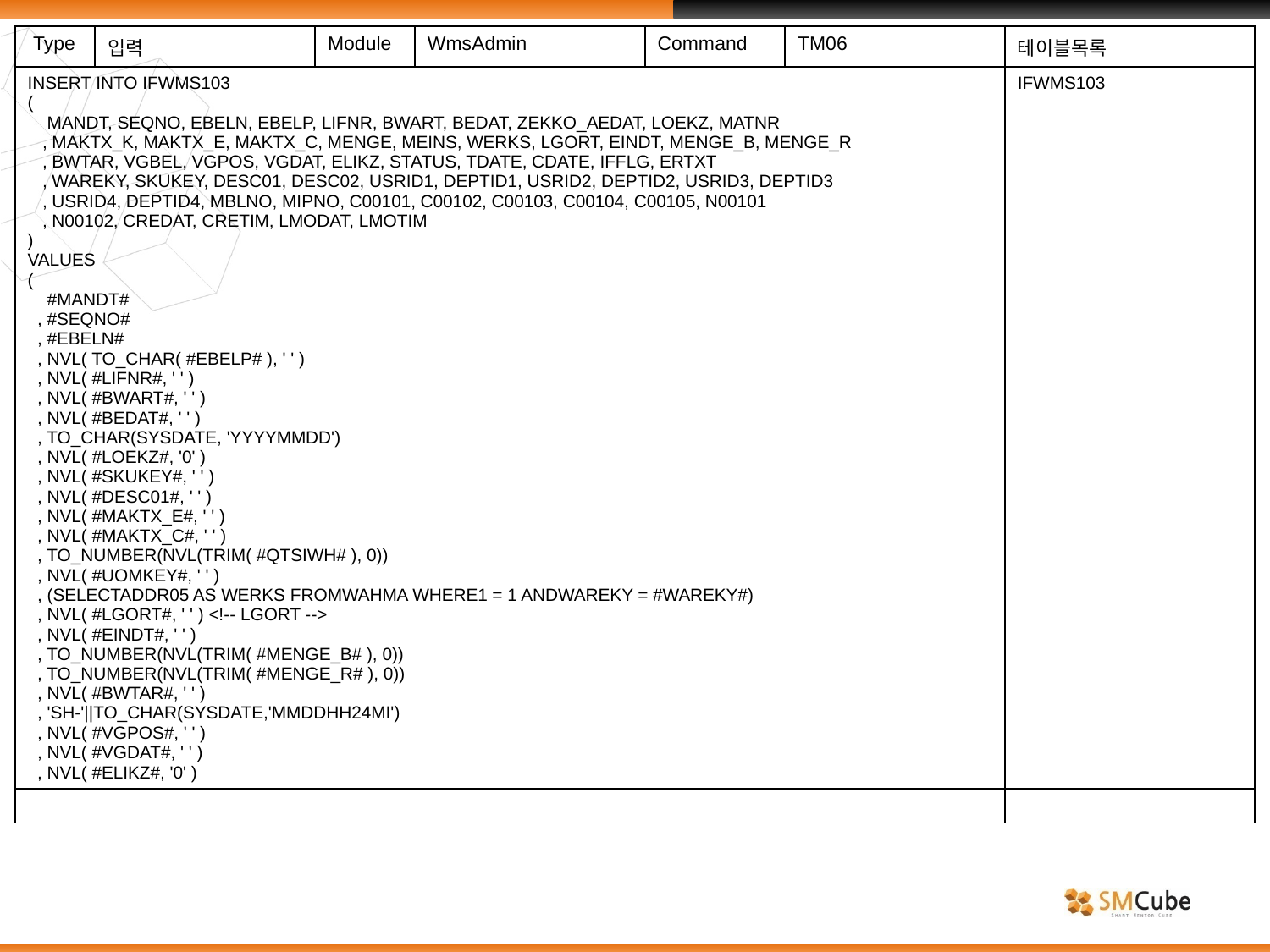

| Type | 입력 | Module | WmsAdmin | Command | TM06 | 테이블목록 |
| --- | --- | --- | --- | --- | --- | --- |
| INSERT INTO IFWMS103 ( MANDT, SEQNO, EBELN, EBELP, LIFNR, BWART, BEDAT, ZEKKO\_AEDAT, LOEKZ, MATNR , MAKTX\_K, MAKTX\_E, MAKTX\_C, MENGE, MEINS, WERKS, LGORT, EINDT, MENGE\_B, MENGE\_R , BWTAR, VGBEL, VGPOS, VGDAT, ELIKZ, STATUS, TDATE, CDATE, IFFLG, ERTXT , WAREKY, SKUKEY, DESC01, DESC02, USRID1, DEPTID1, USRID2, DEPTID2, USRID3, DEPTID3 , USRID4, DEPTID4, MBLNO, MIPNO, C00101, C00102, C00103, C00104, C00105, N00101 , N00102, CREDAT, CRETIM, LMODAT, LMOTIM ) VALUES ( #MANDT# , #SEQNO# , #EBELN# , NVL( TO\_CHAR( #EBELP# ), ' ' ) , NVL( #LIFNR#, ' ' ) , NVL( #BWART#, ' ' ) , NVL( #BEDAT#, ' ' ) , TO\_CHAR(SYSDATE, 'YYYYMMDD') , NVL( #LOEKZ#, '0' ) , NVL( #SKUKEY#, ' ' ) , NVL( #DESC01#, ' ' ) , NVL( #MAKTX\_E#, ' ' ) , NVL( #MAKTX\_C#, ' ' ) , TO\_NUMBER(NVL(TRIM( #QTSIWH# ), 0)) , NVL( #UOMKEY#, ' ' ) , (SELECTADDR05 AS WERKS FROMWAHMA WHERE1 = 1 ANDWAREKY = #WAREKY#) , NVL( #LGORT#, ' ' ) <!-- LGORT --> , NVL( #EINDT#, ' ' ) , TO\_NUMBER(NVL(TRIM( #MENGE\_B# ), 0)) , TO\_NUMBER(NVL(TRIM( #MENGE\_R# ), 0)) , NVL( #BWTAR#, ' ' ) , 'SH-'||TO\_CHAR(SYSDATE,'MMDDHH24MI') , NVL( #VGPOS#, ' ' ) , NVL( #VGDAT#, ' ' ) , NVL( #ELIKZ#, '0' ) |  |  |  |  |  | IFWMS103 |
|  |  |  |  |  |  |  |